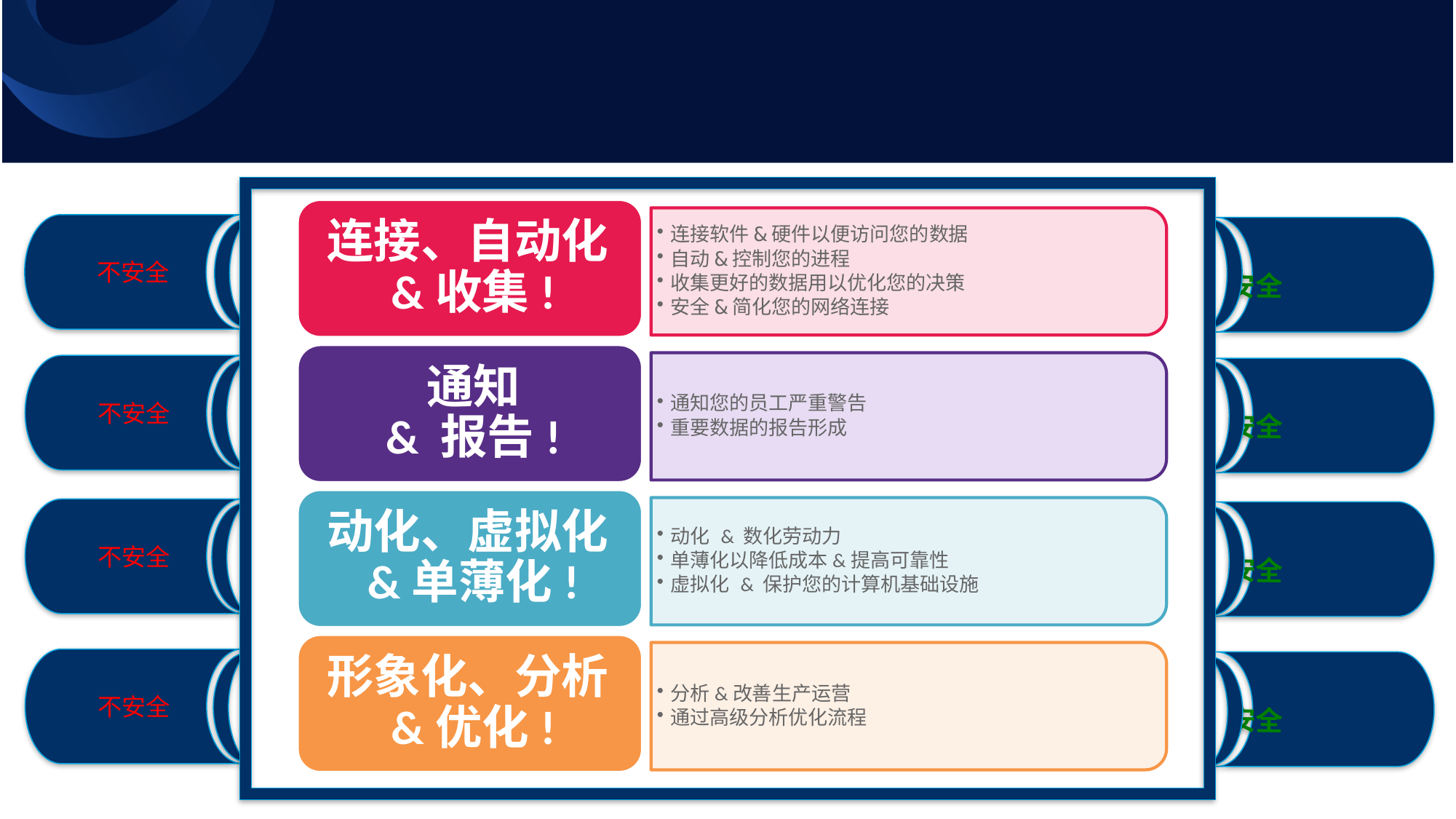

连接软件&硬件以便访问您的数据
自动&控制您的进程
收集更好的数据用以优化您的决策
安全&简化您的网络连接
连接、自动化&收集!
通知您的员工严重警告
重要数据的报告形成
通知
& 报告!
动化 & 数化劳动力
单薄化以降低成本&提高可靠性
虚拟化 & 保护您的计算机基础设施
动化、虚拟化&单薄化!
分析&改善生产运营
通过高级分析优化流程
形象化、分析&优化!
不安全
安全

不安全
安全

不安全
安全

不安全
安全